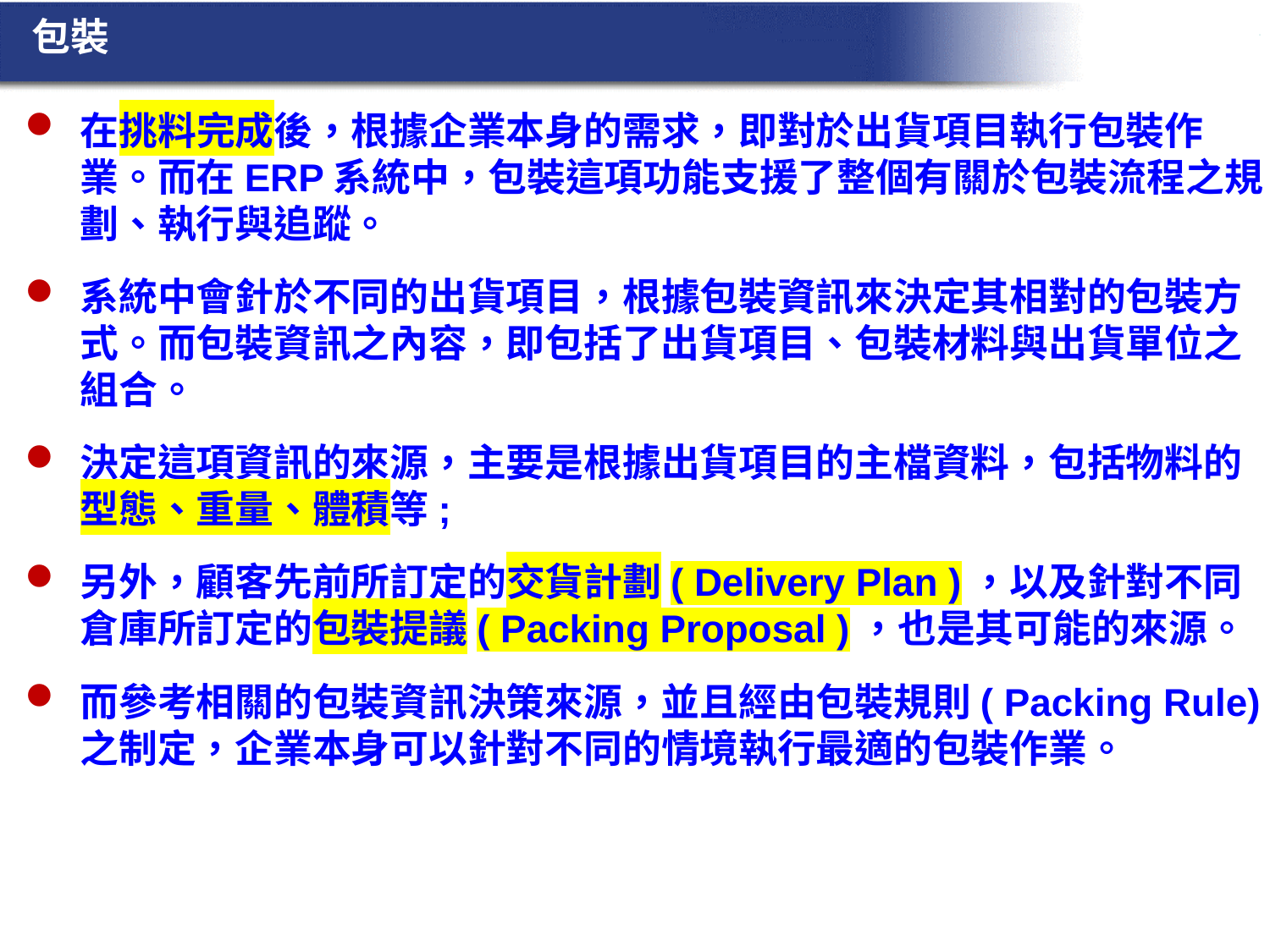

包裝
在挑料完成後，根據企業本身的需求，即對於出貨項目執行包裝作業。而在ERP系統中，包裝這項功能支援了整個有關於包裝流程之規劃、執行與追蹤。
系統中會針於不同的出貨項目，根據包裝資訊來決定其相對的包裝方式。而包裝資訊之內容，即包括了出貨項目、包裝材料與出貨單位之組合。
決定這項資訊的來源，主要是根據出貨項目的主檔資料，包括物料的型態、重量、體積等;
另外，顧客先前所訂定的交貨計劃( Delivery Plan )，以及針對不同倉庫所訂定的包裝提議( Packing Proposal )，也是其可能的來源。
而參考相關的包裝資訊決策來源，並且經由包裝規則( Packing Rule)之制定，企業本身可以針對不同的情境執行最適的包裝作業。